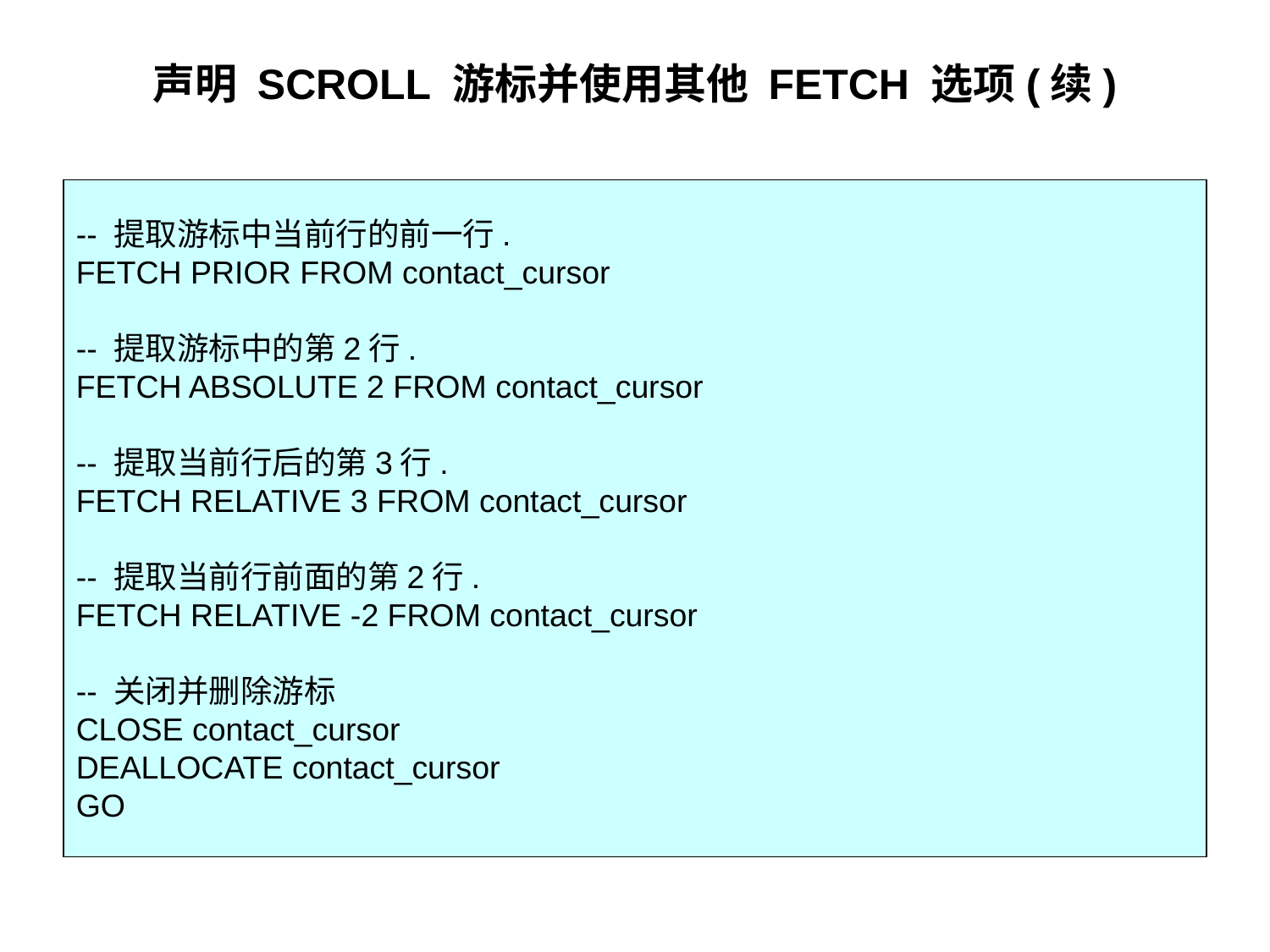

# 声明 SCROLL 游标并使用其他 FETCH 选项(续)

-- 提取游标中当前行的前一行.
FETCH PRIOR FROM contact_cursor

-- 提取游标中的第2行.
FETCH ABSOLUTE 2 FROM contact_cursor

-- 提取当前行后的第3行.
FETCH RELATIVE 3 FROM contact_cursor

-- 提取当前行前面的第2行.
FETCH RELATIVE -2 FROM contact_cursor

-- 关闭并删除游标
CLOSE contact_cursor
DEALLOCATE contact_cursor
GO